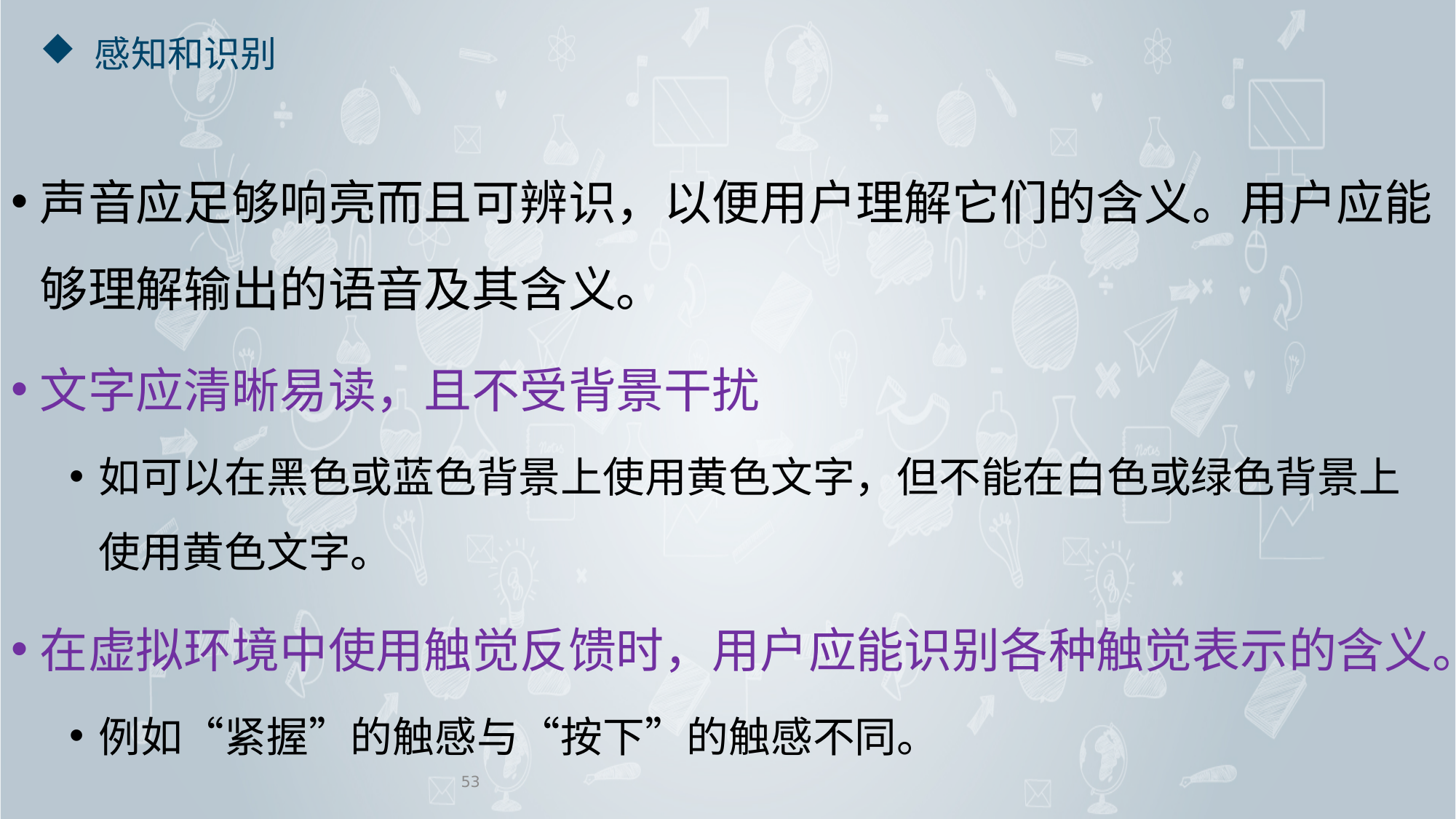

# 感知和识别
声音应足够响亮而且可辨识，以便用户理解它们的含义。用户应能够理解输出的语音及其含义。
文字应清晰易读，且不受背景干扰
如可以在黑色或蓝色背景上使用黄色文字，但不能在白色或绿色背景上使用黄色文字。
在虚拟环境中使用触觉反馈时，用户应能识别各种触觉表示的含义。
例如“紧握”的触感与“按下”的触感不同。

53